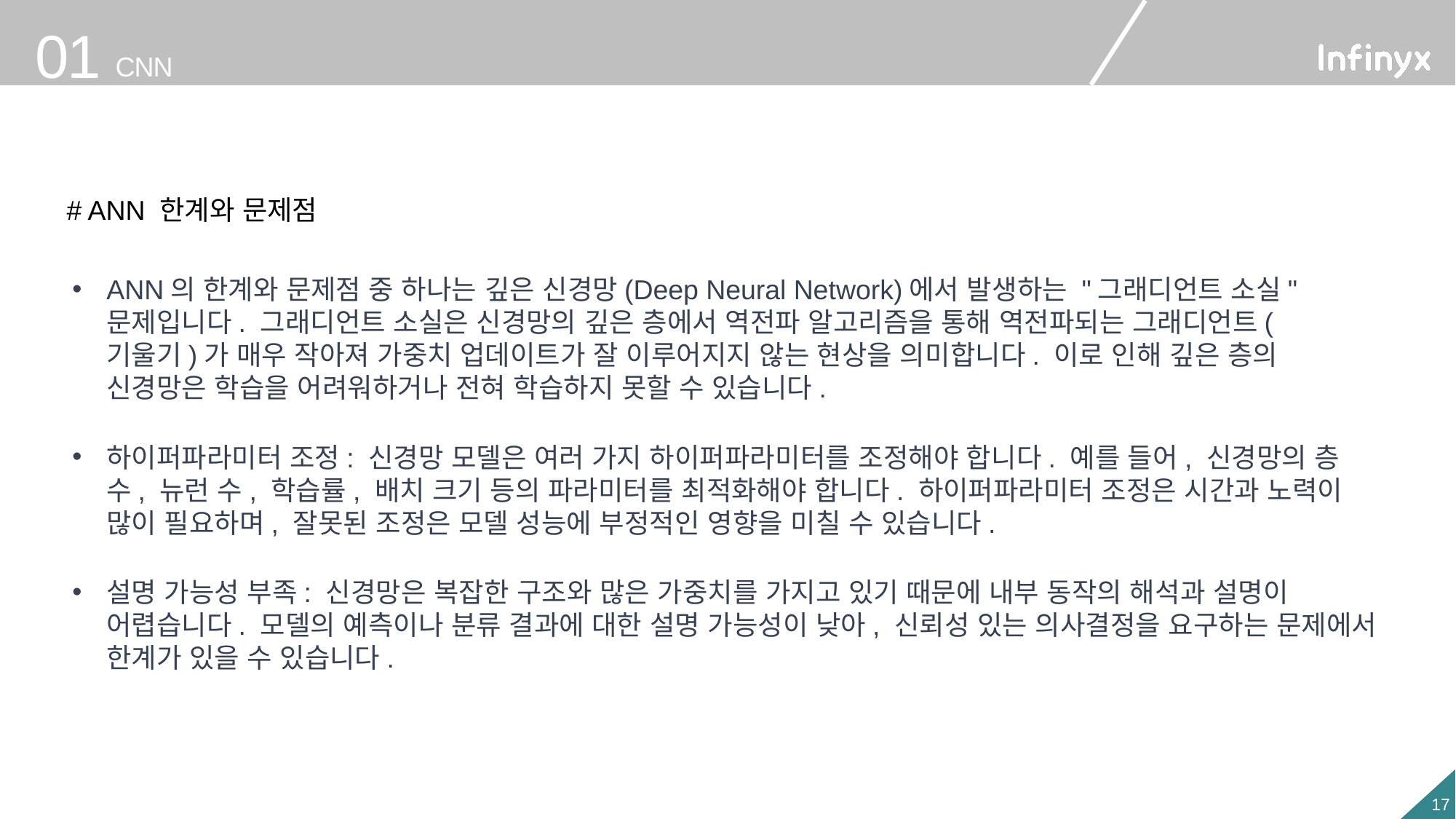

# ANN 한계와 문제점
ANN의 한계와 문제점 중 하나는 깊은 신경망(Deep Neural Network)에서 발생하는 "그래디언트 소실" 문제입니다. 그래디언트 소실은 신경망의 깊은 층에서 역전파 알고리즘을 통해 역전파되는 그래디언트(기울기)가 매우 작아져 가중치 업데이트가 잘 이루어지지 않는 현상을 의미합니다. 이로 인해 깊은 층의 신경망은 학습을 어려워하거나 전혀 학습하지 못할 수 있습니다.
하이퍼파라미터 조정: 신경망 모델은 여러 가지 하이퍼파라미터를 조정해야 합니다. 예를 들어, 신경망의 층 수, 뉴런 수, 학습률, 배치 크기 등의 파라미터를 최적화해야 합니다. 하이퍼파라미터 조정은 시간과 노력이 많이 필요하며, 잘못된 조정은 모델 성능에 부정적인 영향을 미칠 수 있습니다.
설명 가능성 부족: 신경망은 복잡한 구조와 많은 가중치를 가지고 있기 때문에 내부 동작의 해석과 설명이 어렵습니다. 모델의 예측이나 분류 결과에 대한 설명 가능성이 낮아, 신뢰성 있는 의사결정을 요구하는 문제에서 한계가 있을 수 있습니다.